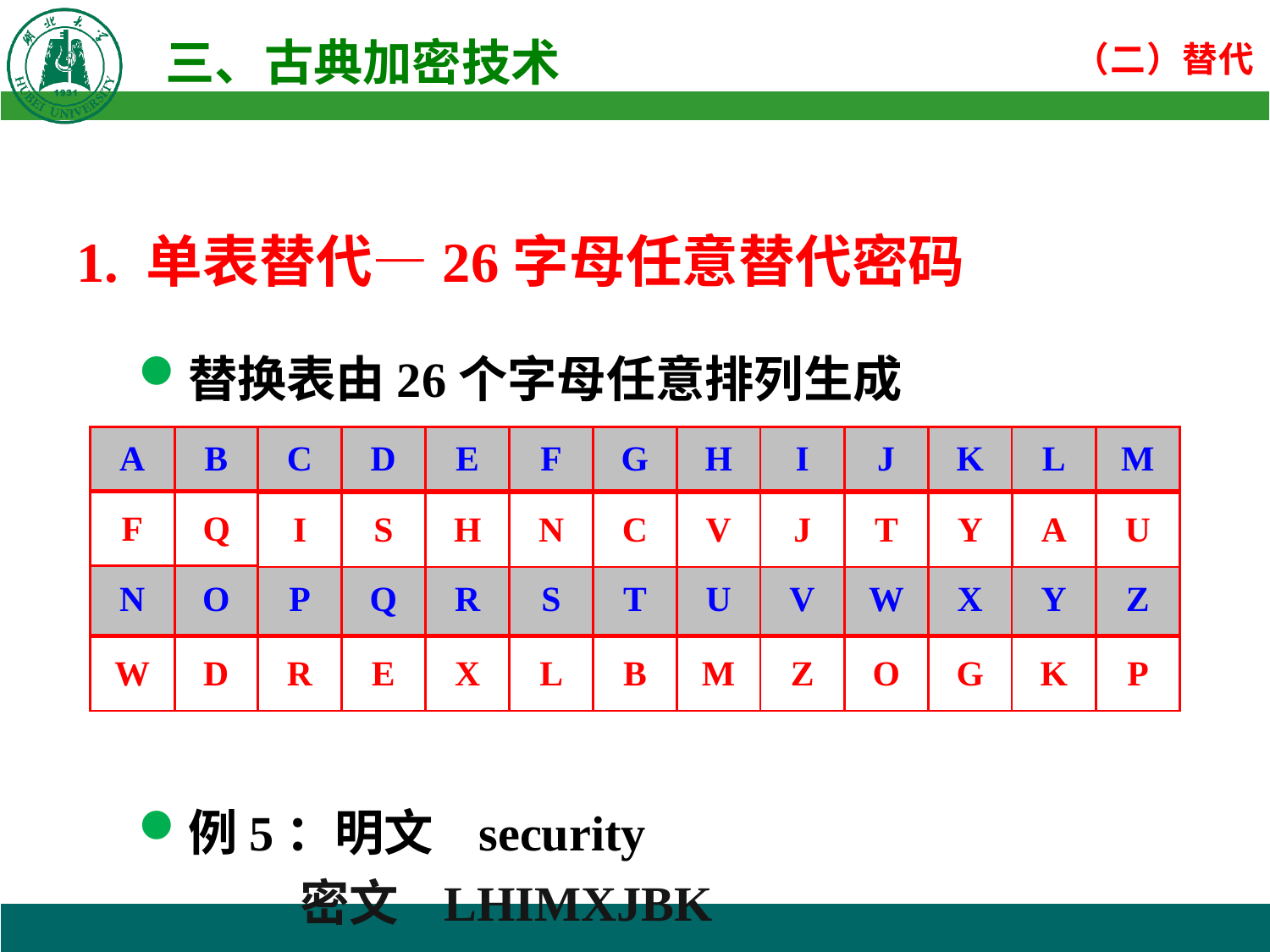

1. 单表替代—26字母任意替代密码
替换表由26个字母任意排列生成

例5：明文   security
密文   LHIMXJBK
| A | B | C | D | E | F | G | H | I | J | K | L | M |
| --- | --- | --- | --- | --- | --- | --- | --- | --- | --- | --- | --- | --- |
| F | Q | I | S | H | N | C | V | J | T | Y | A | U |
| N | O | P | Q | R | S | T | U | V | W | X | Y | Z |
| W | D | R | E | X | L | B | M | Z | O | G | K | P |
| F |
| --- |
| Q |
| --- |
| I | S | H | N | C | V | J | T | Y | A | U |
| --- | --- | --- | --- | --- | --- | --- | --- | --- | --- | --- |
| W | D | R | E | X | L | B | M | Z | O | G | K | P |
| --- | --- | --- | --- | --- | --- | --- | --- | --- | --- | --- | --- | --- |